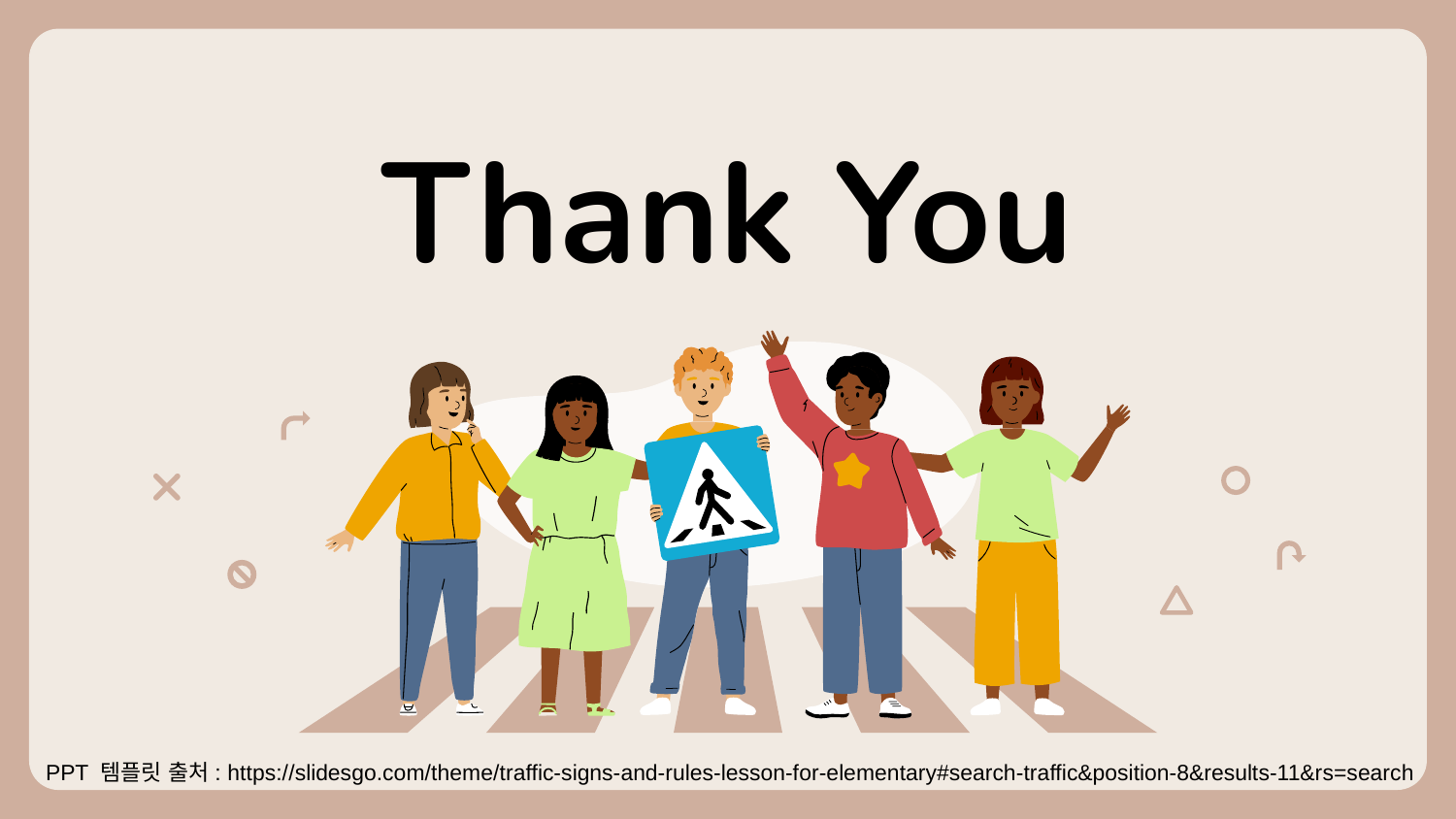

# Thank You

PPT 템플릿 출처: https://slidesgo.com/theme/traffic-signs-and-rules-lesson-for-elementary#search-traffic&position-8&results-11&rs=search